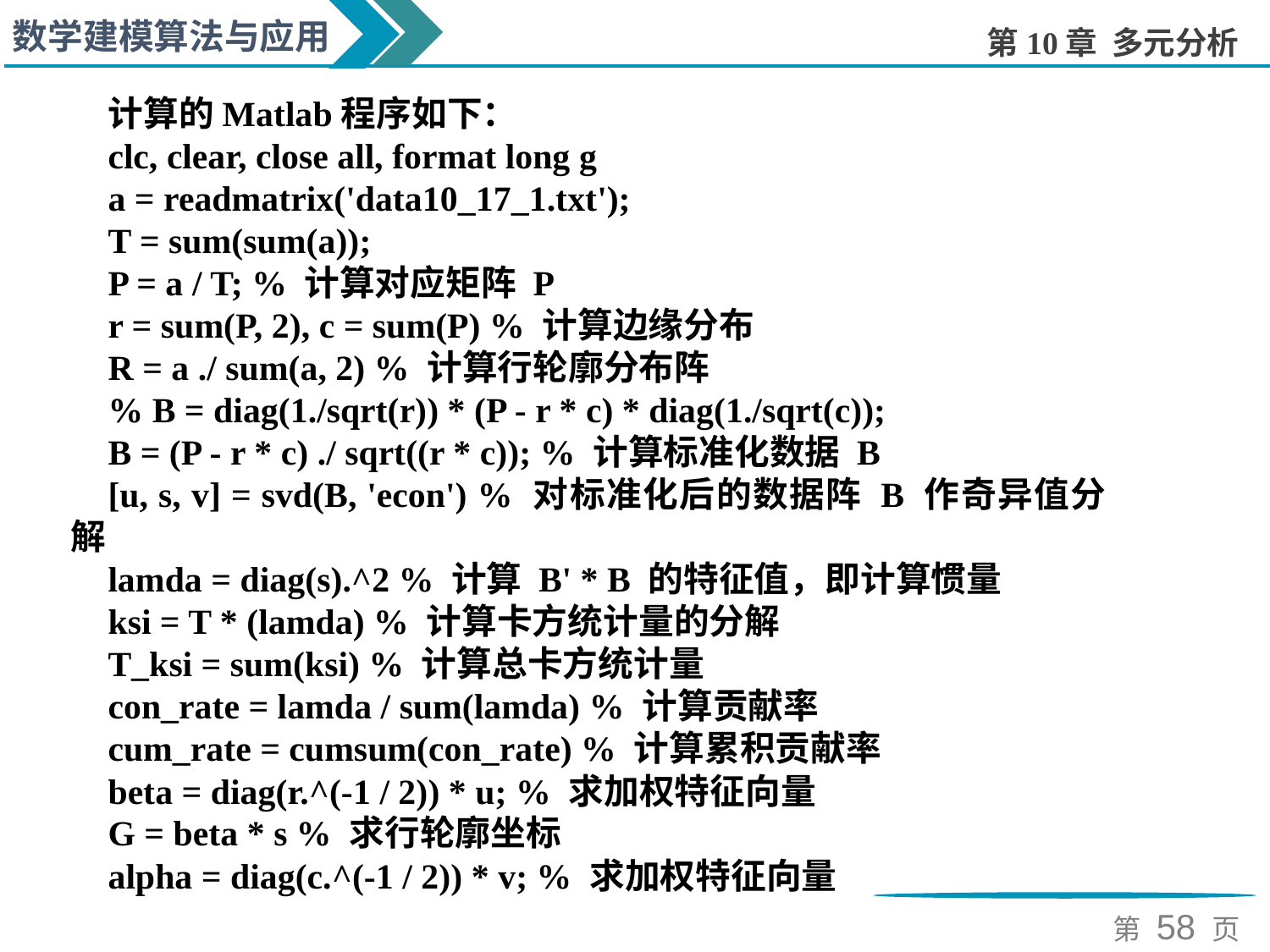

计算的Matlab程序如下：
clc, clear, close all, format long g
a = readmatrix('data10_17_1.txt');
T = sum(sum(a));
P = a / T; % 计算对应矩阵 P
r = sum(P, 2), c = sum(P) % 计算边缘分布
R = a ./ sum(a, 2) % 计算行轮廓分布阵
% B = diag(1./sqrt(r)) * (P - r * c) * diag(1./sqrt(c));
B = (P - r * c) ./ sqrt((r * c)); % 计算标准化数据 B
[u, s, v] = svd(B, 'econ') % 对标准化后的数据阵 B 作奇异值分解
lamda = diag(s).^2 % 计算 B' * B 的特征值，即计算惯量
ksi = T * (lamda) % 计算卡方统计量的分解
T_ksi = sum(ksi) % 计算总卡方统计量
con_rate = lamda / sum(lamda) % 计算贡献率
cum_rate = cumsum(con_rate) % 计算累积贡献率
beta = diag(r.^(-1 / 2)) * u; % 求加权特征向量
G = beta * s % 求行轮廓坐标
alpha = diag(c.^(-1 / 2)) * v; % 求加权特征向量